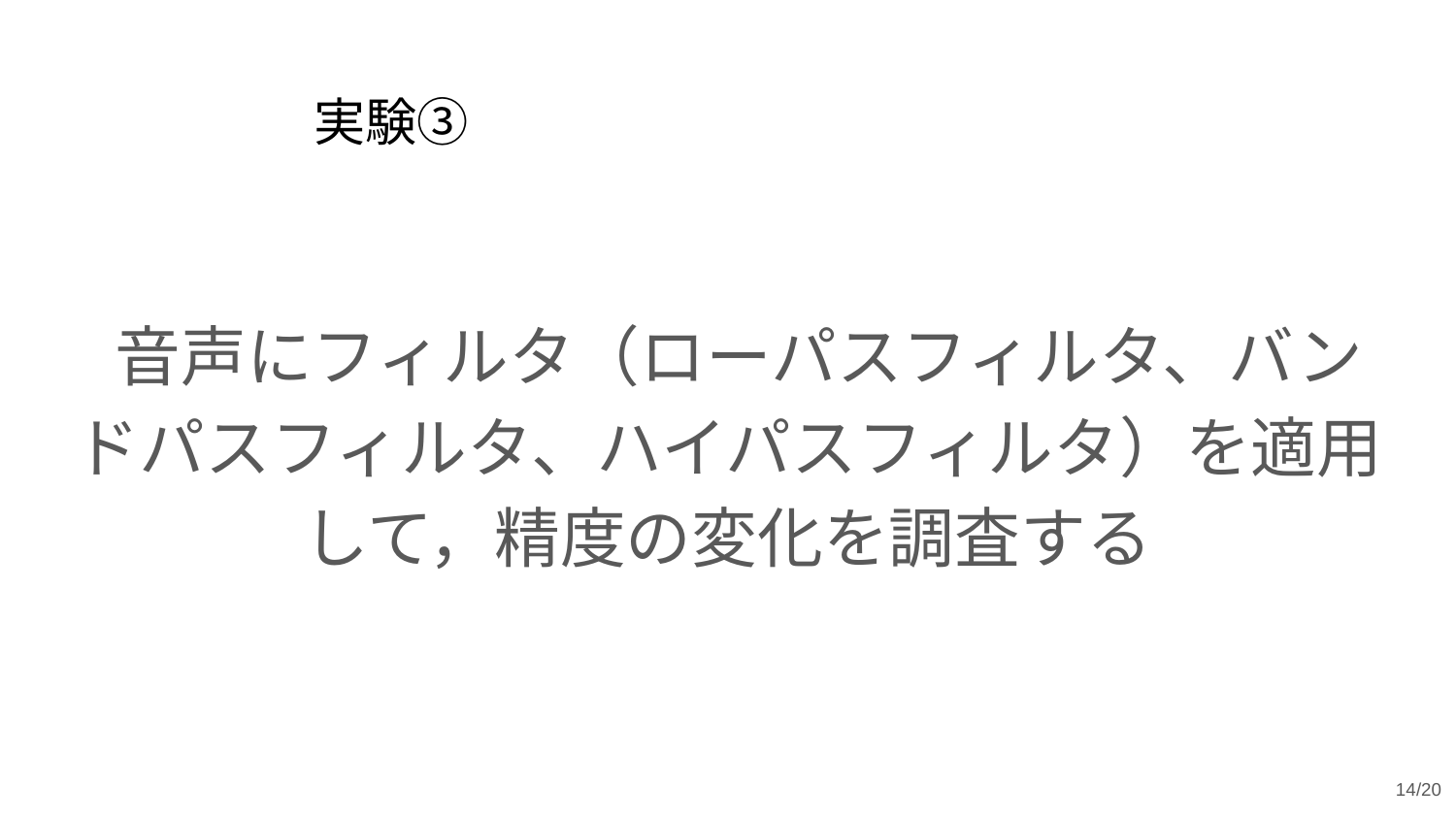

# 実験③
 音声にフィルタ（ローパスフィルタ、バンドパスフィルタ、ハイパスフィルタ）を適用して，精度の変化を調査する

14/20